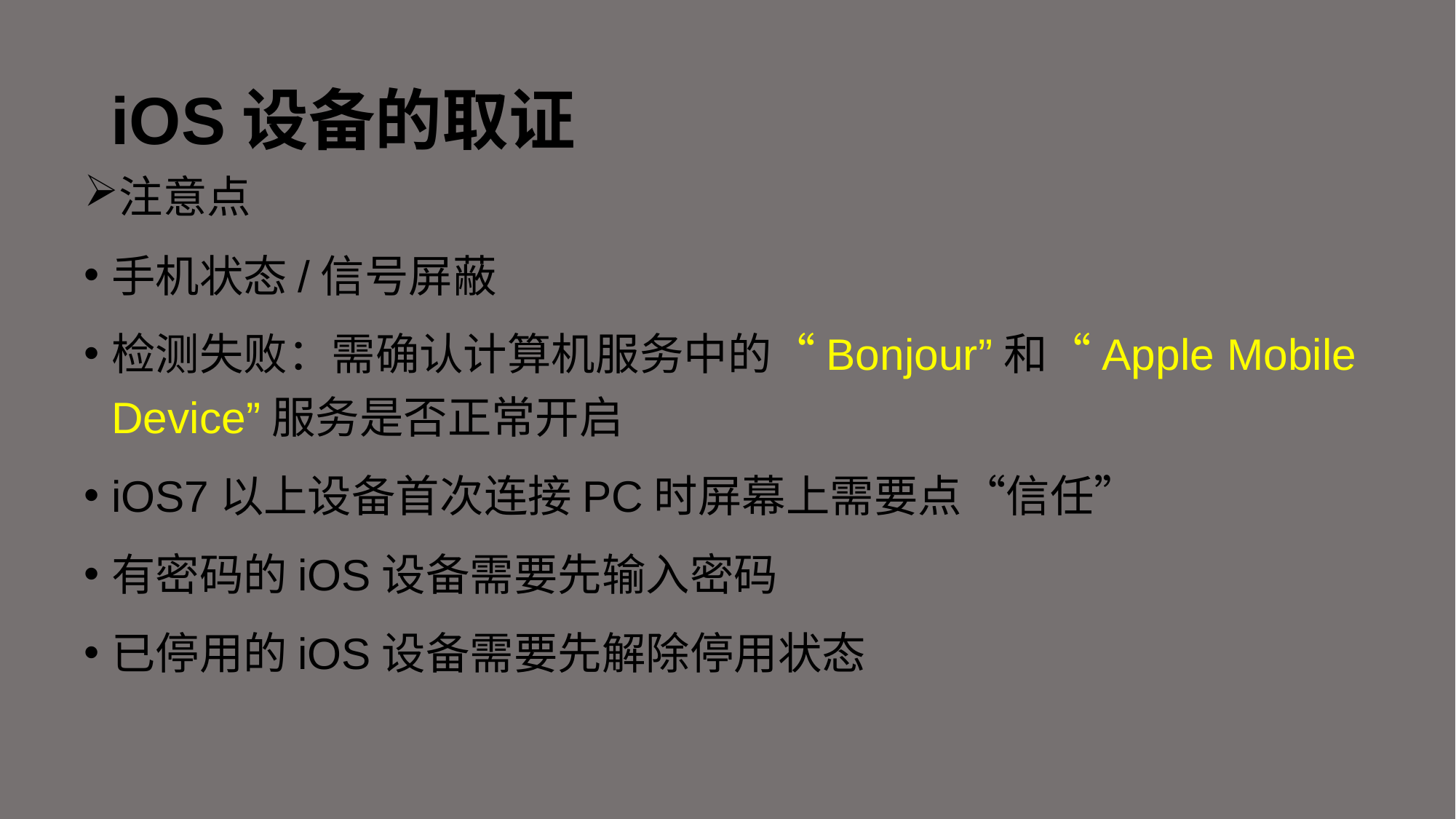

# iOS设备的取证
注意点
手机状态/信号屏蔽
检测失败：需确认计算机服务中的“Bonjour”和“Apple Mobile Device”服务是否正常开启
iOS7以上设备首次连接PC时屏幕上需要点“信任”
有密码的iOS设备需要先输入密码
已停用的iOS设备需要先解除停用状态